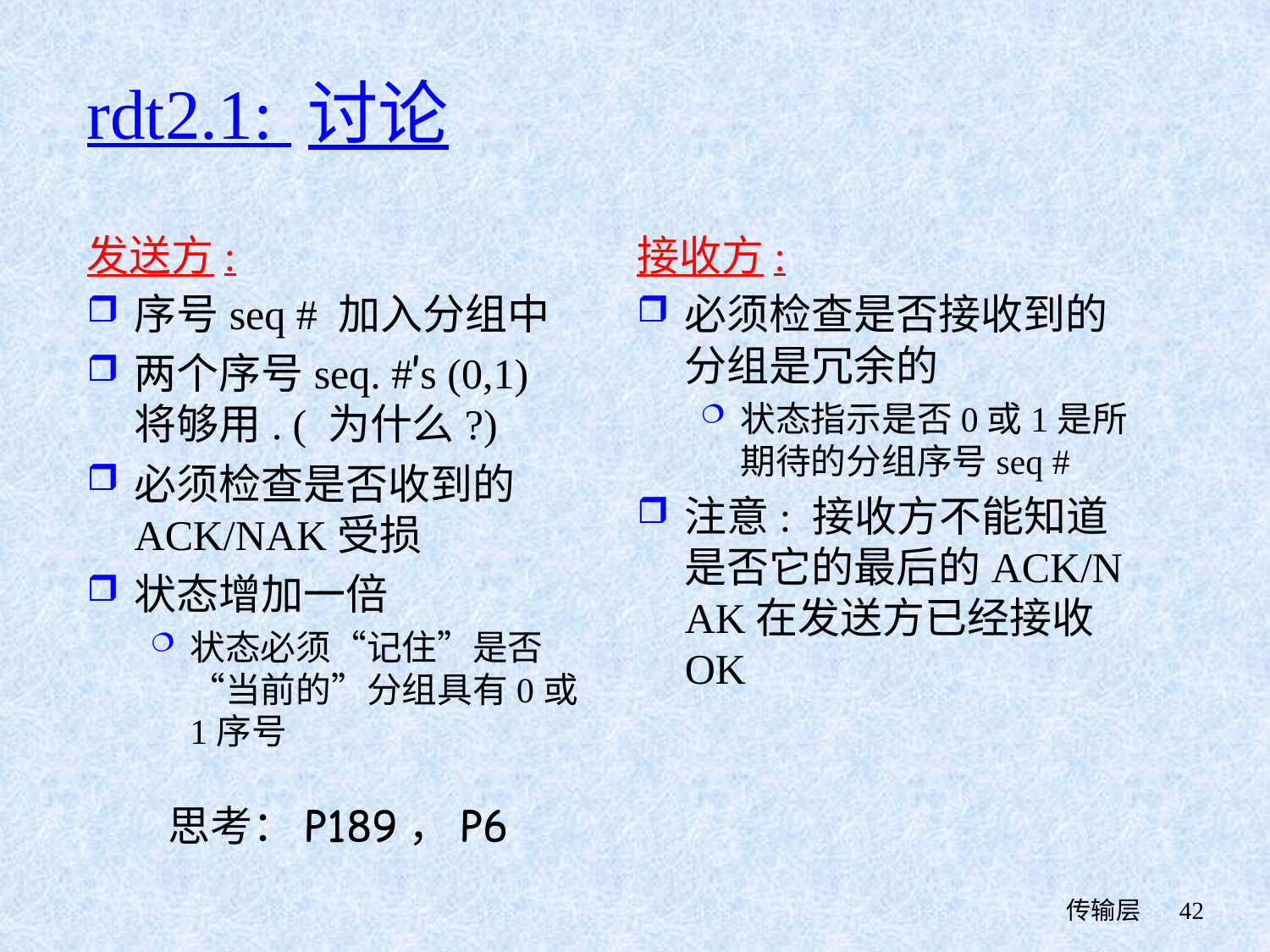

# rdt2.1: 讨论
发送方:
序号seq # 加入分组中
两个序号seq. #’s (0,1) 将够用. ( 为什么?)
必须检查是否收到的ACK/NAK受损
状态增加一倍
状态必须“记住”是否“当前的”分组具有0或1序号
接收方:
必须检查是否接收到的分组是冗余的
状态指示是否0或1是所期待的分组序号seq #
注意: 接收方不能知道是否它的最后的ACK/NAK在发送方已经接收OK
思考：P189，P6
 传输层
42